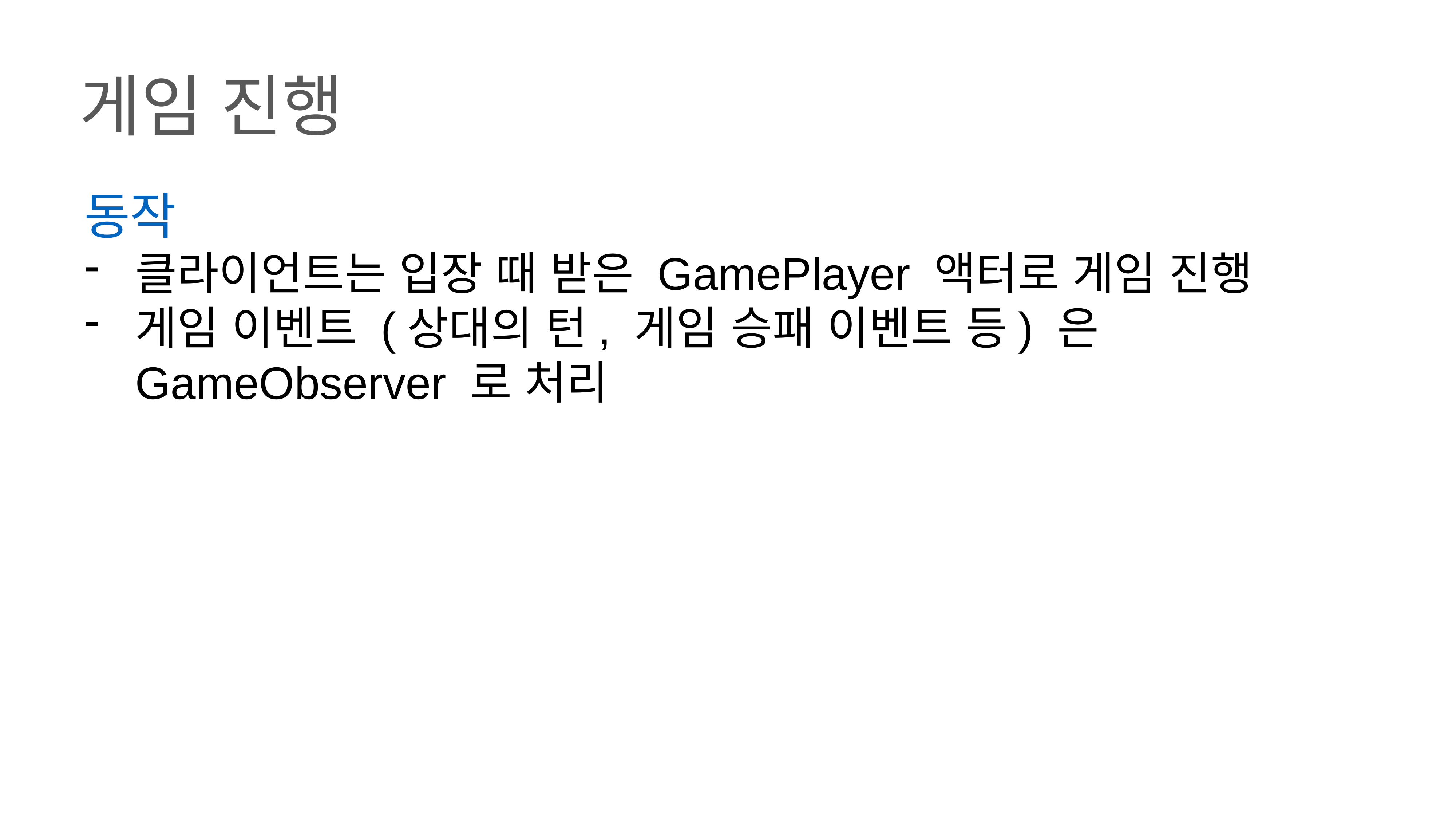

게임 진행
동작
클라이언트는 입장 때 받은 GamePlayer 액터로 게임 진행
게임 이벤트 (상대의 턴, 게임 승패 이벤트 등) 은
GameObserver 로 처리